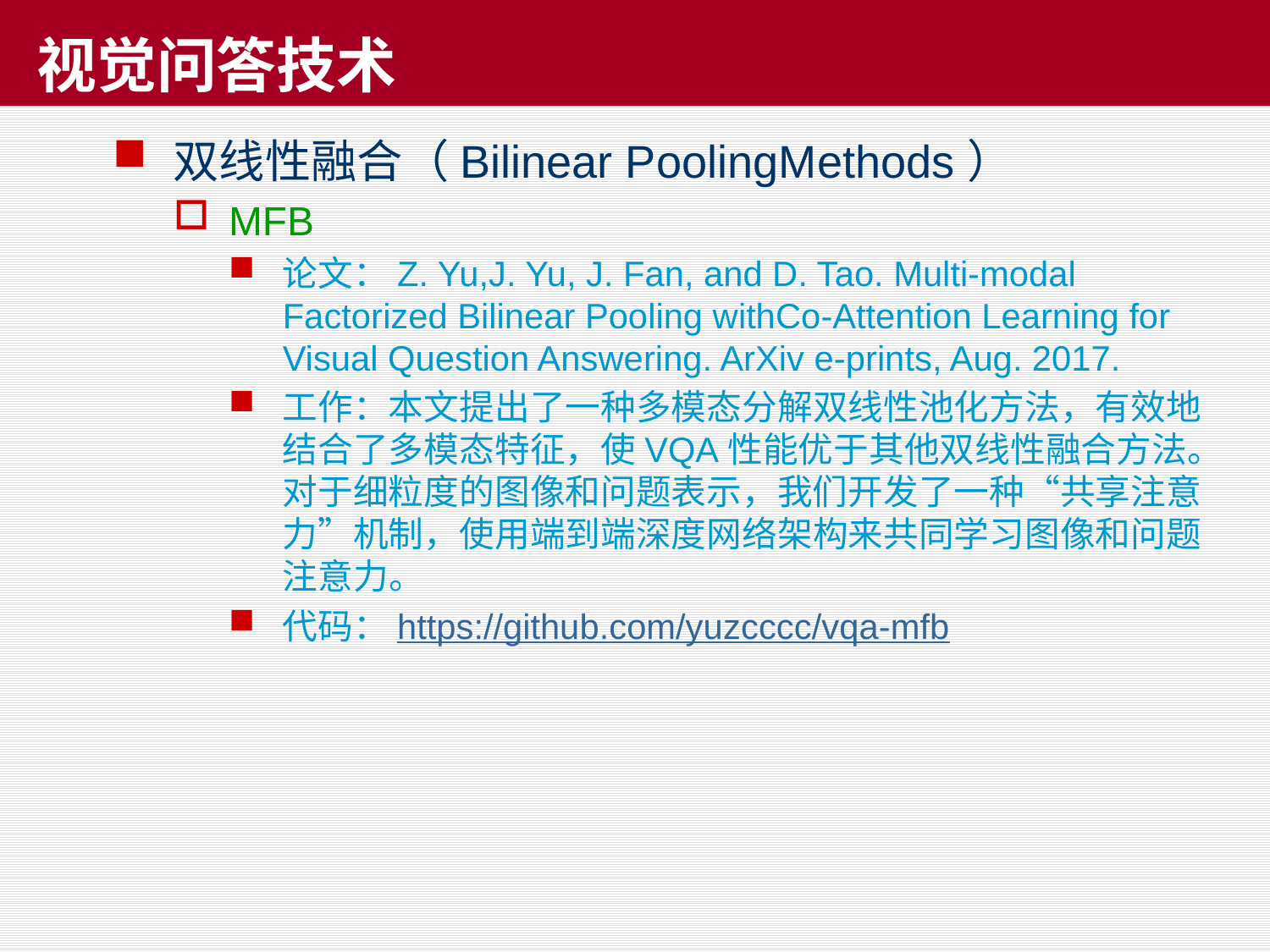

# 视觉问答技术
双线性融合（Bilinear PoolingMethods）
MFB
论文：Z. Yu,J. Yu, J. Fan, and D. Tao. Multi-modal Factorized Bilinear Pooling withCo-Attention Learning for Visual Question Answering. ArXiv e-prints, Aug. 2017.
工作：本文提出了一种多模态分解双线性池化方法，有效地结合了多模态特征，使VQA性能优于其他双线性融合方法。对于细粒度的图像和问题表示，我们开发了一种“共享注意力”机制，使用端到端深度网络架构来共同学习图像和问题注意力。
代码：https://github.com/yuzcccc/vqa-mfb